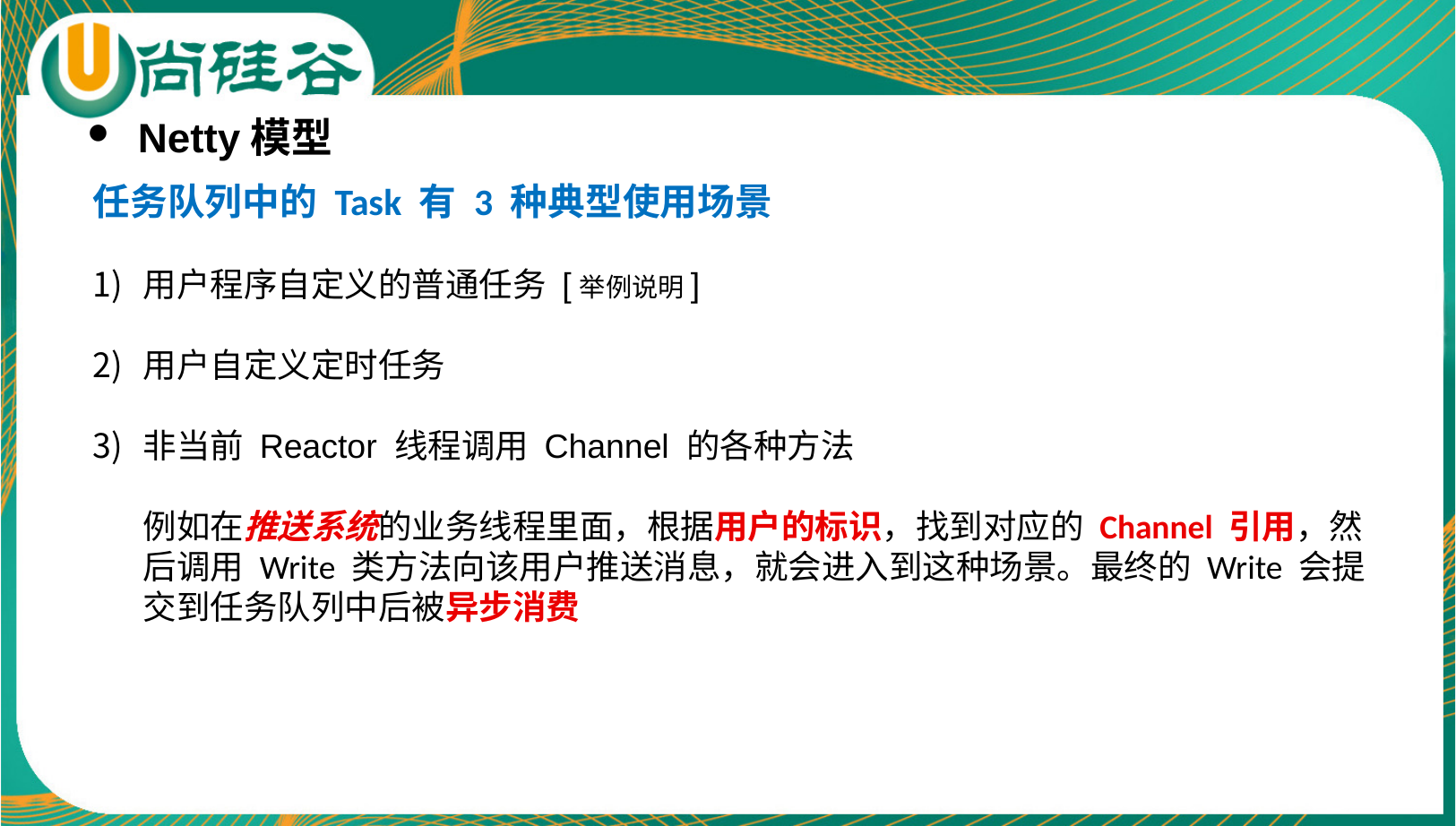

Netty模型
任务队列中的 Task 有 3 种典型使用场景

用户程序自定义的普通任务 [举例说明]

用户自定义定时任务
非当前 Reactor 线程调用 Channel 的各种方法
例如在推送系统的业务线程里面，根据用户的标识，找到对应的 Channel 引用，然后调用 Write 类方法向该用户推送消息，就会进入到这种场景。最终的 Write 会提交到任务队列中后被异步消费